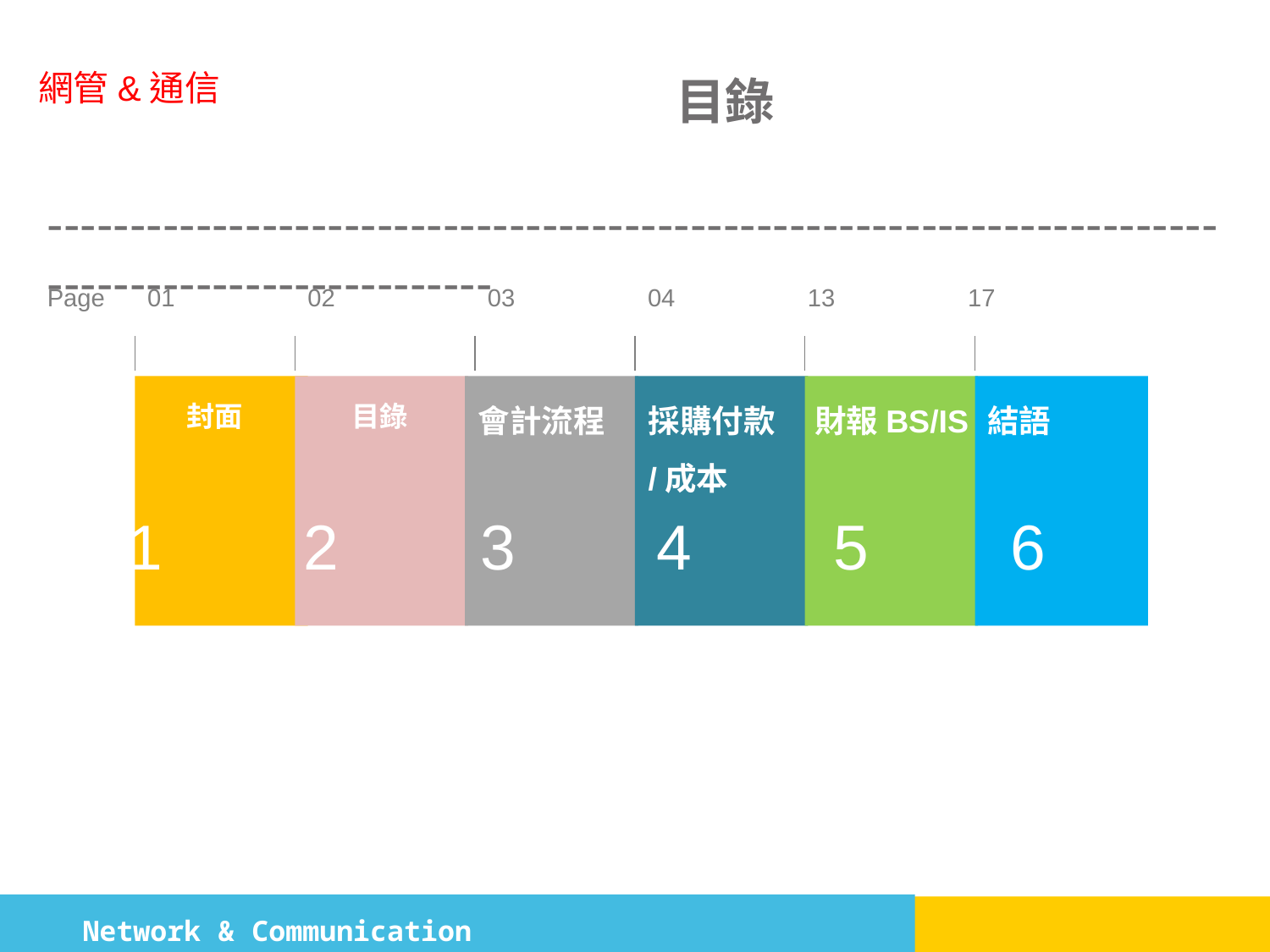

# 目錄
--------------------------------------------------------------------------------------------------
Page
01
02
03
04
13
17

封面

目錄

會計流程

採購付款
/成本

財報BS/IS

結語
7
1
2
3
4
5
6